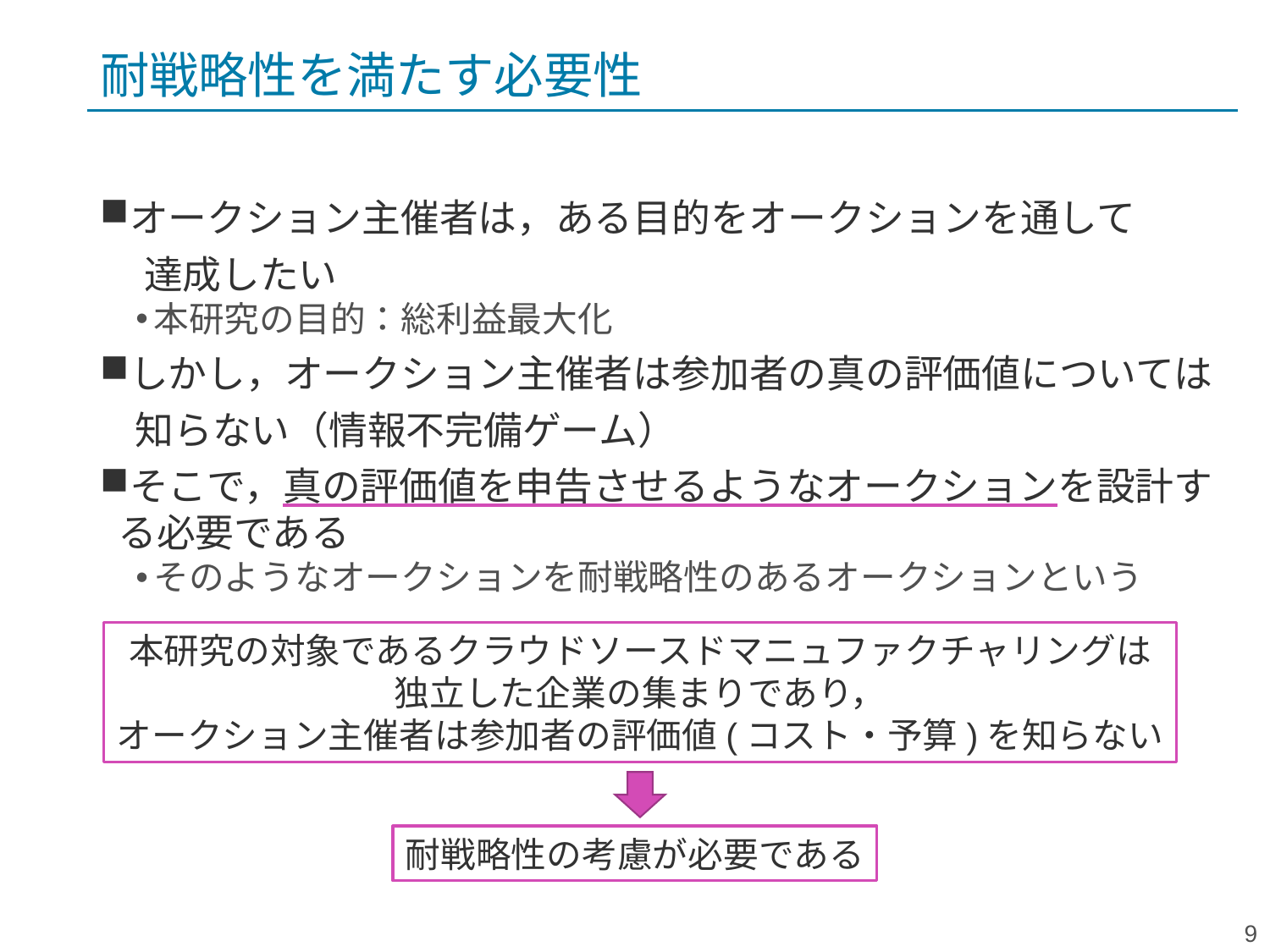

# 耐戦略性を満たす必要性
オークション主催者は，ある目的をオークションを通して
    達成したい
本研究の目的：総利益最大化
しかし，オークション主催者は参加者の真の評価値については
   知らない（情報不完備ゲーム）
そこで，真の評価値を申告させるようなオークションを設計する必要である
そのようなオークションを耐戦略性のあるオークションという

本研究の対象であるクラウドソースドマニュファクチャリングは
独立した企業の集まりであり，
オークション主催者は参加者の評価値(コスト・予算)を知らない

耐戦略性の考慮が必要である

9